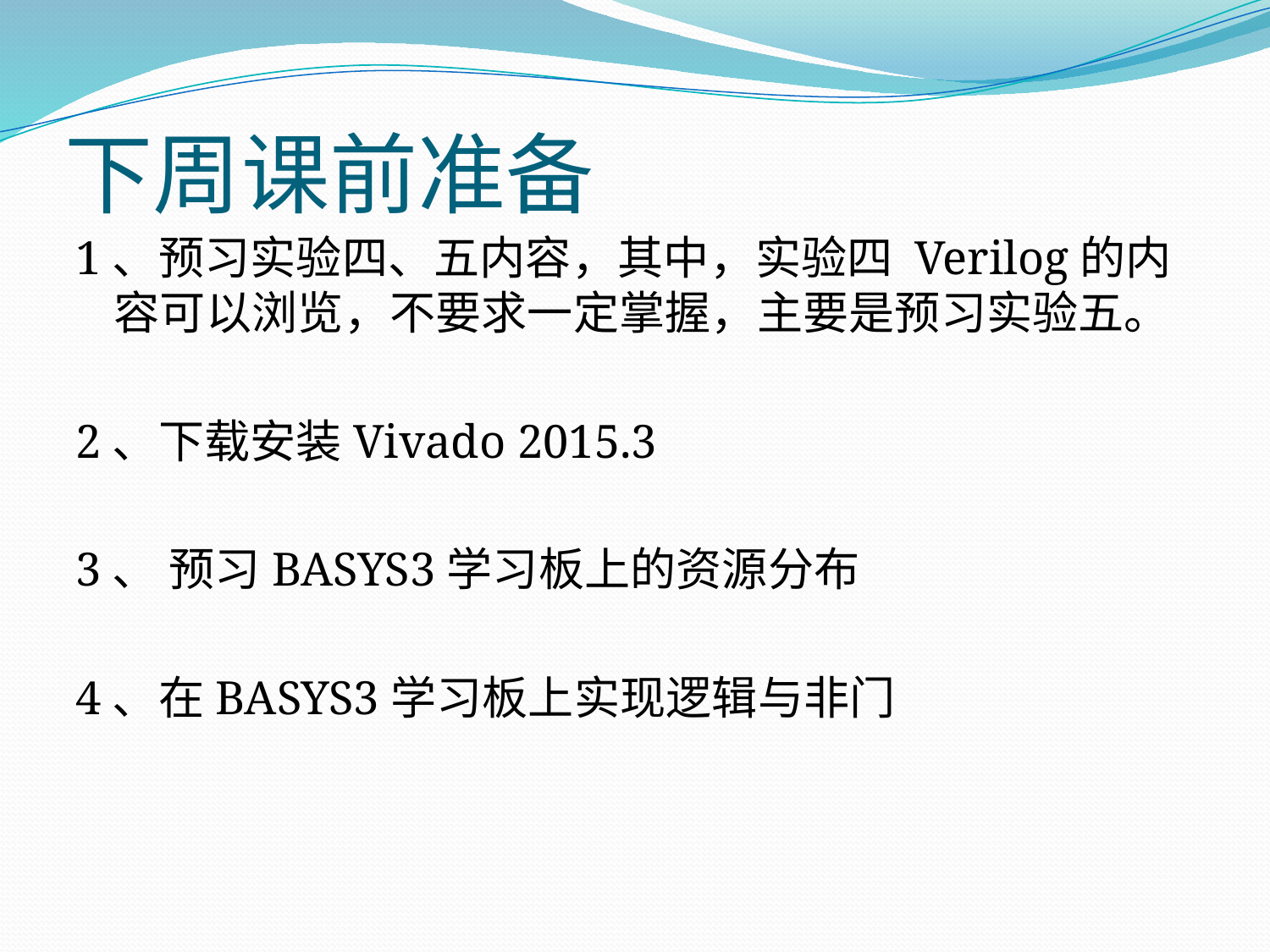

# 下周课前准备
1、预习实验四、五内容，其中，实验四 Verilog的内容可以浏览，不要求一定掌握，主要是预习实验五。

2、下载安装Vivado 2015.3

3、 预习BASYS3学习板上的资源分布

4、在BASYS3学习板上实现逻辑与非门